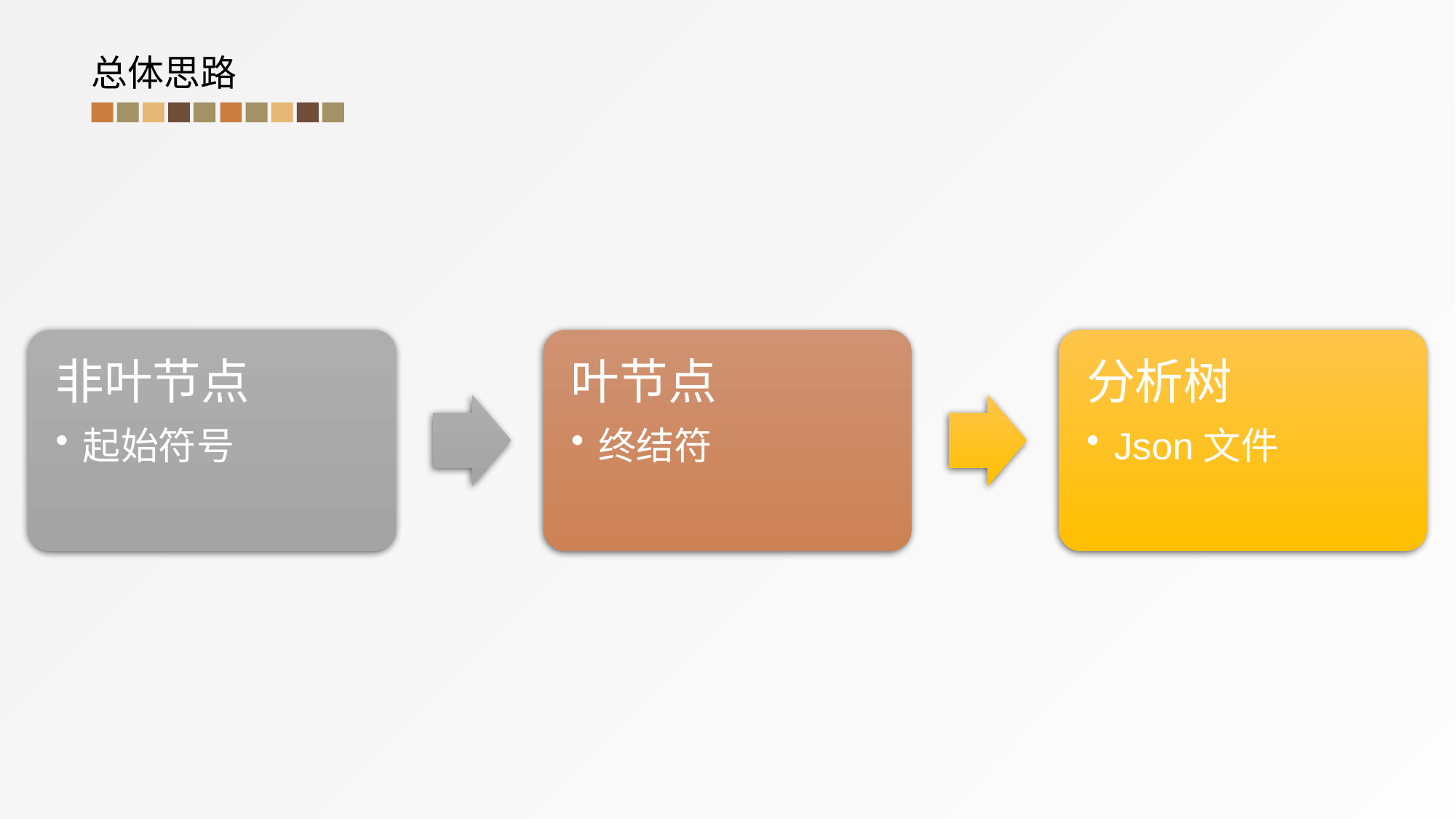

总体思路

非叶节点
起始符号

叶节点
终结符

分析树
Json文件